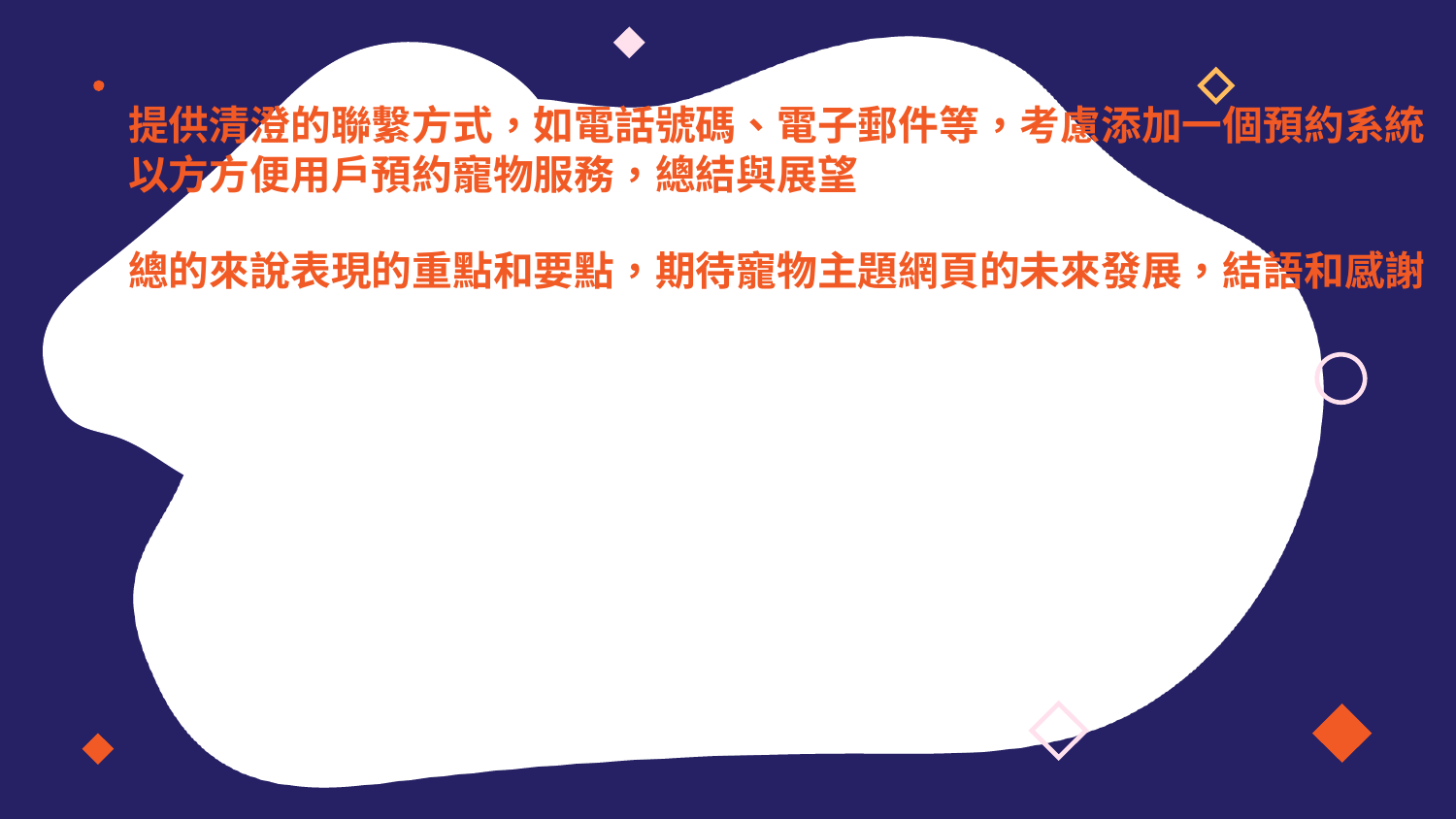

# 提供清澄的聯繫方式，如電話號碼、電子郵件等，考慮添加一個預約系統以方方便用戶預約寵物服務，總結與展望 總的來說表現的重點和要點，期待寵物主題網頁的未來發展，結語和感謝